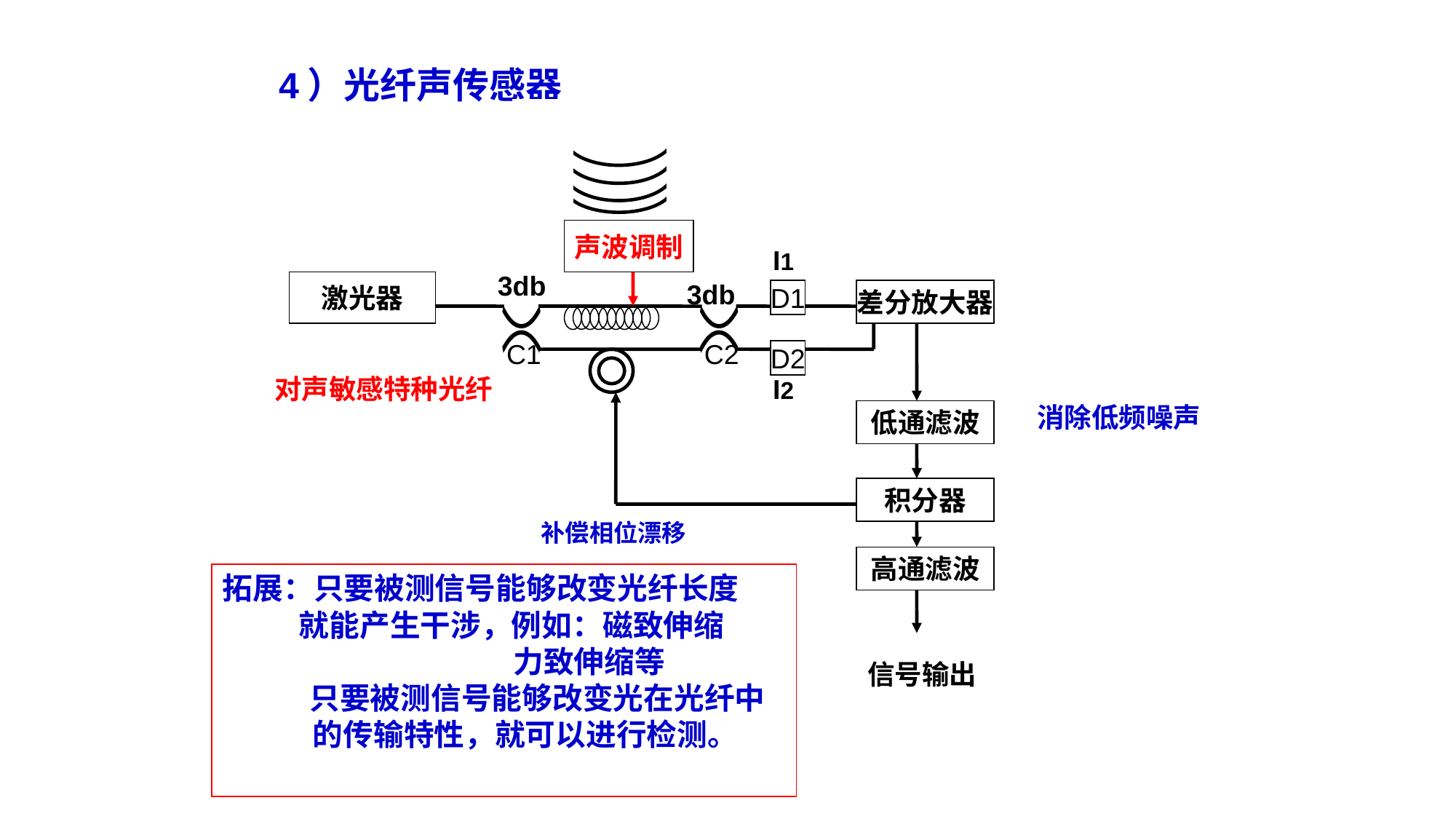

4）光纤声传感器

声波调制
I1
3db
激光器

3db
差分放大器
D1

C1

C2
D2

对声敏感特种光纤
I2

消除低频噪声
低通滤波

积分器

补偿相位漂移

高通滤波

拓展：只要被测信号能够改变光纤长度
          就能产生干涉，例如：磁致伸缩
                                         力致伸缩等
             只要被测信号能够改变光在光纤中
            的传输特性，就可以进行检测。

信号输出